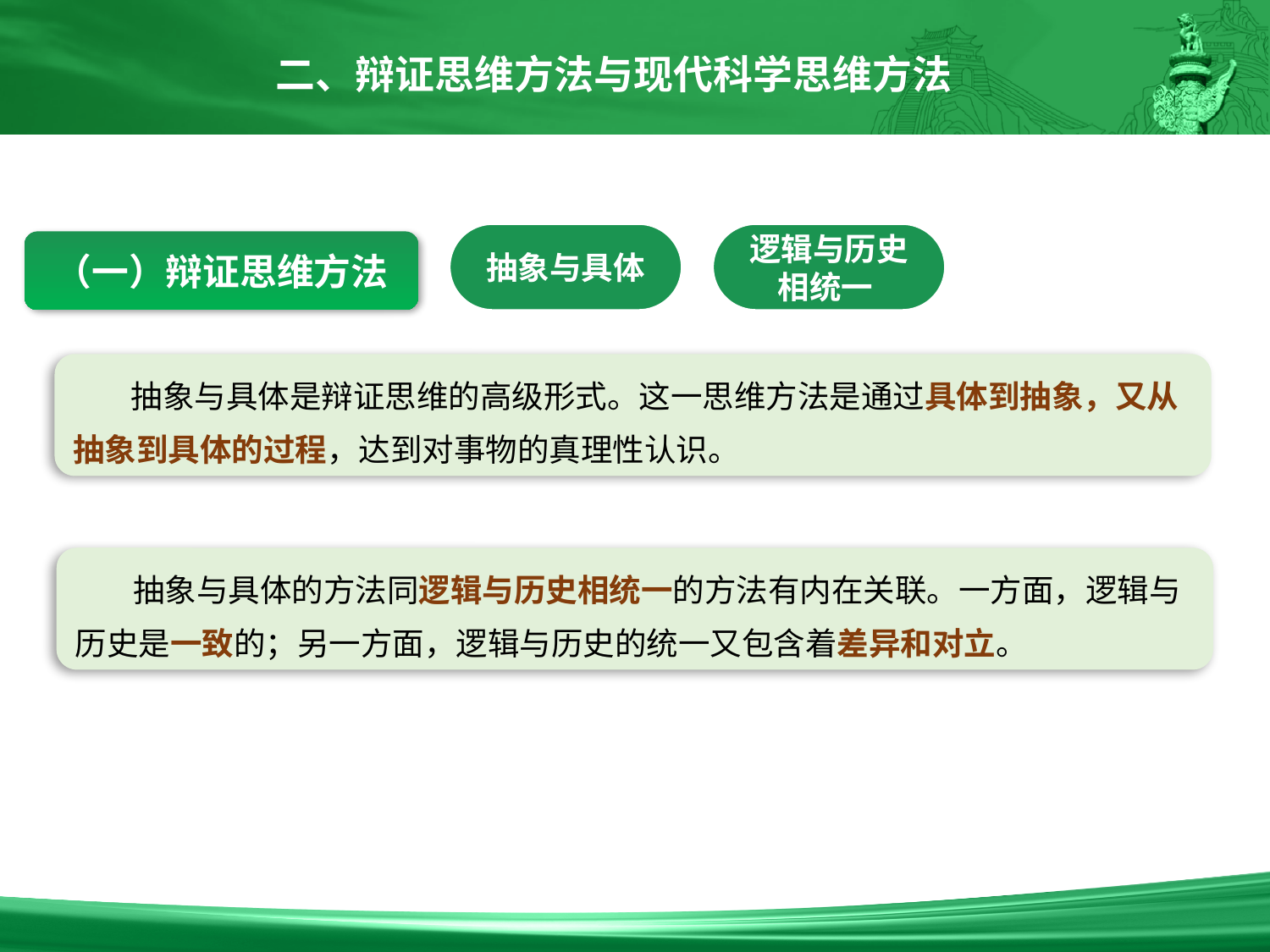

二、辩证思维方法与现代科学思维方法
抽象与具体
逻辑与历史
相统一
（一）辩证思维方法
       抽象与具体是辩证思维的高级形式。这一思维方法是通过具体到抽象，又从抽象到具体的过程，达到对事物的真理性认识。
       抽象与具体的方法同逻辑与历史相统一的方法有内在关联。一方面，逻辑与历史是一致的；另一方面，逻辑与历史的统一又包含着差异和对立。